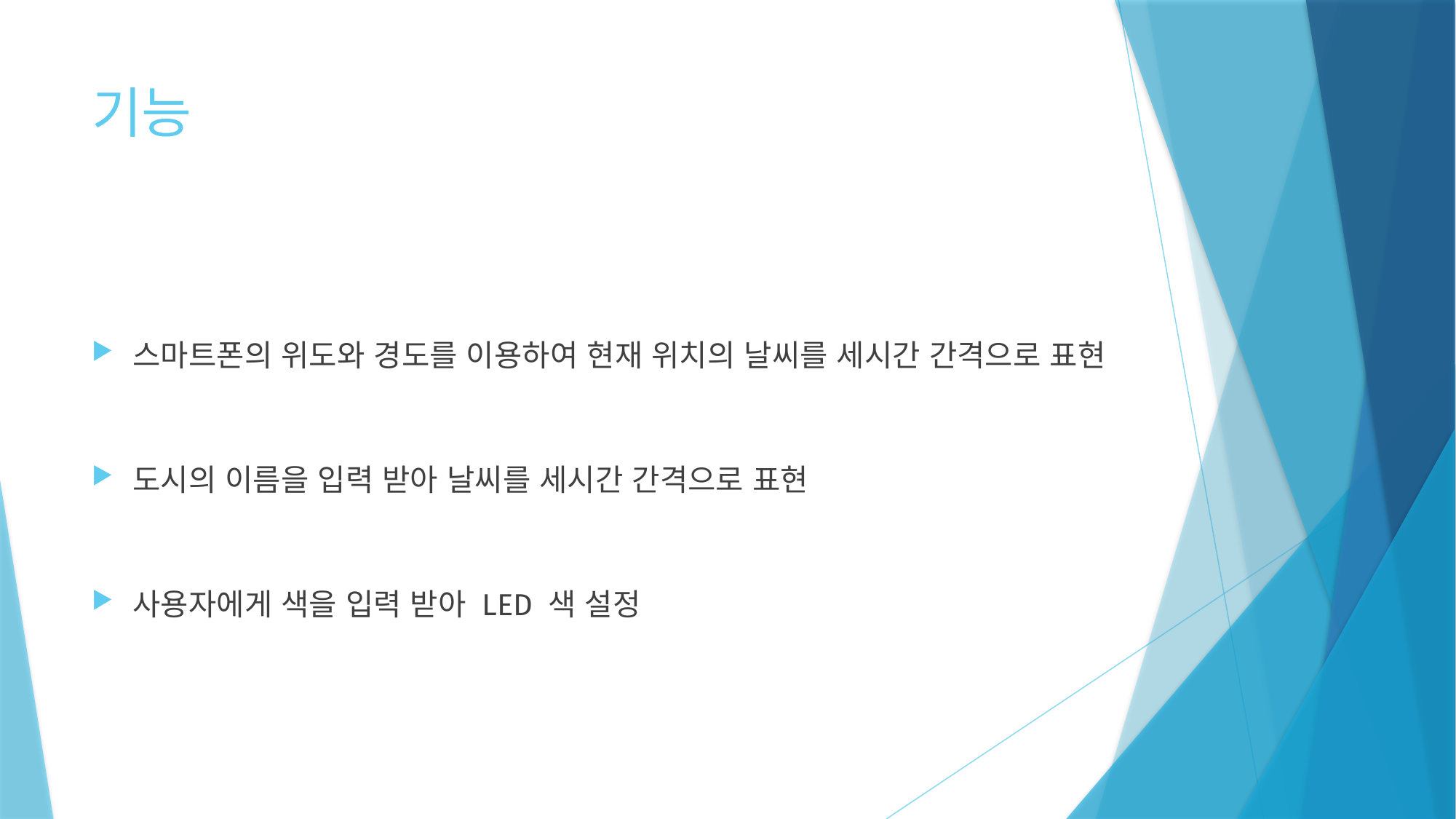

# 기능
스마트폰의 위도와 경도를 이용하여 현재 위치의 날씨를 세시간 간격으로 표현
도시의 이름을 입력 받아 날씨를 세시간 간격으로 표현
사용자에게 색을 입력 받아 LED 색 설정